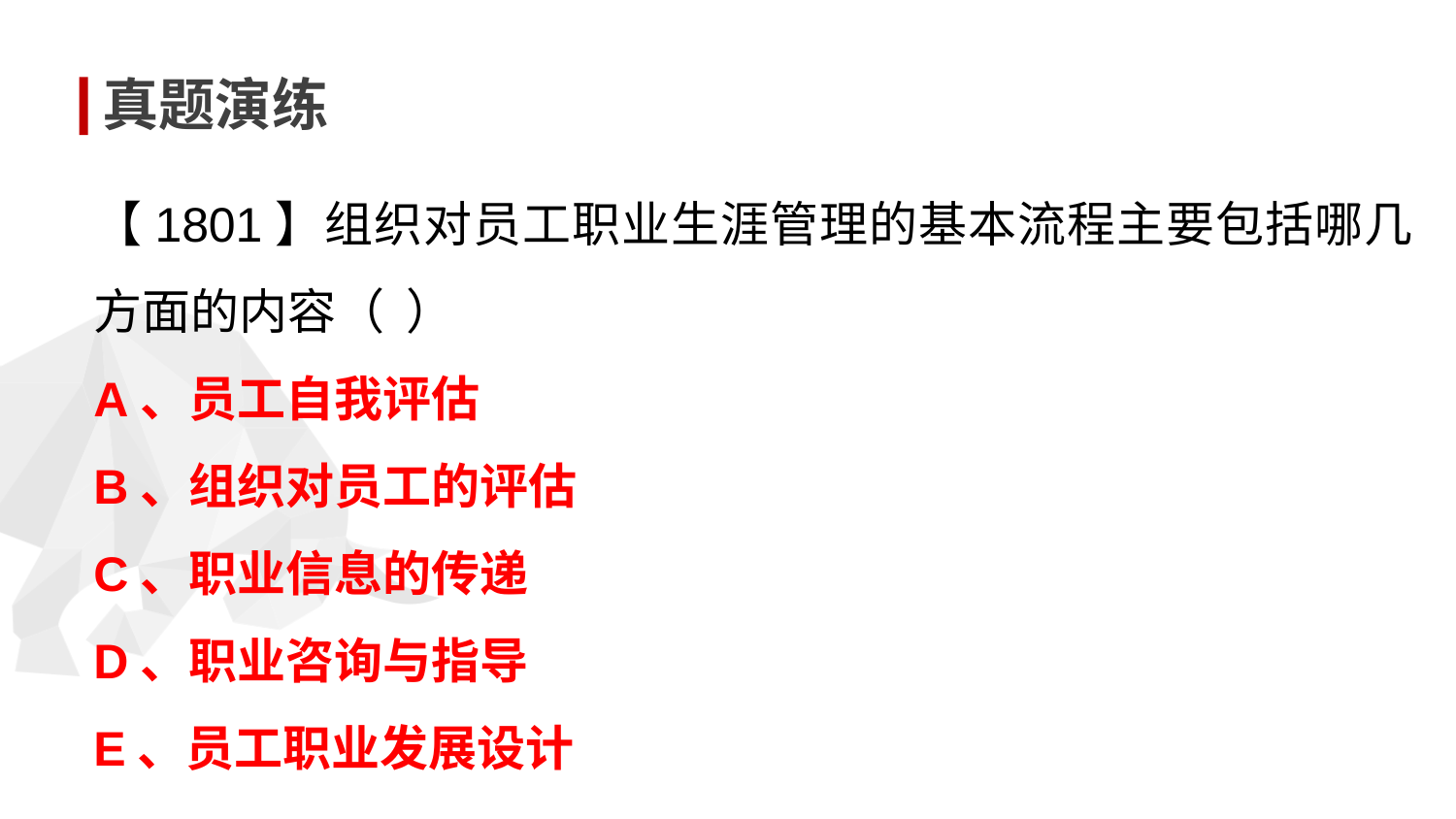

真题演练
【1801】组织对员工职业生涯管理的基本流程主要包括哪几方面的内容（  ）
A、员工自我评估
B、组织对员工的评估
C、职业信息的传递
D、职业咨询与指导
E、员工职业发展设计